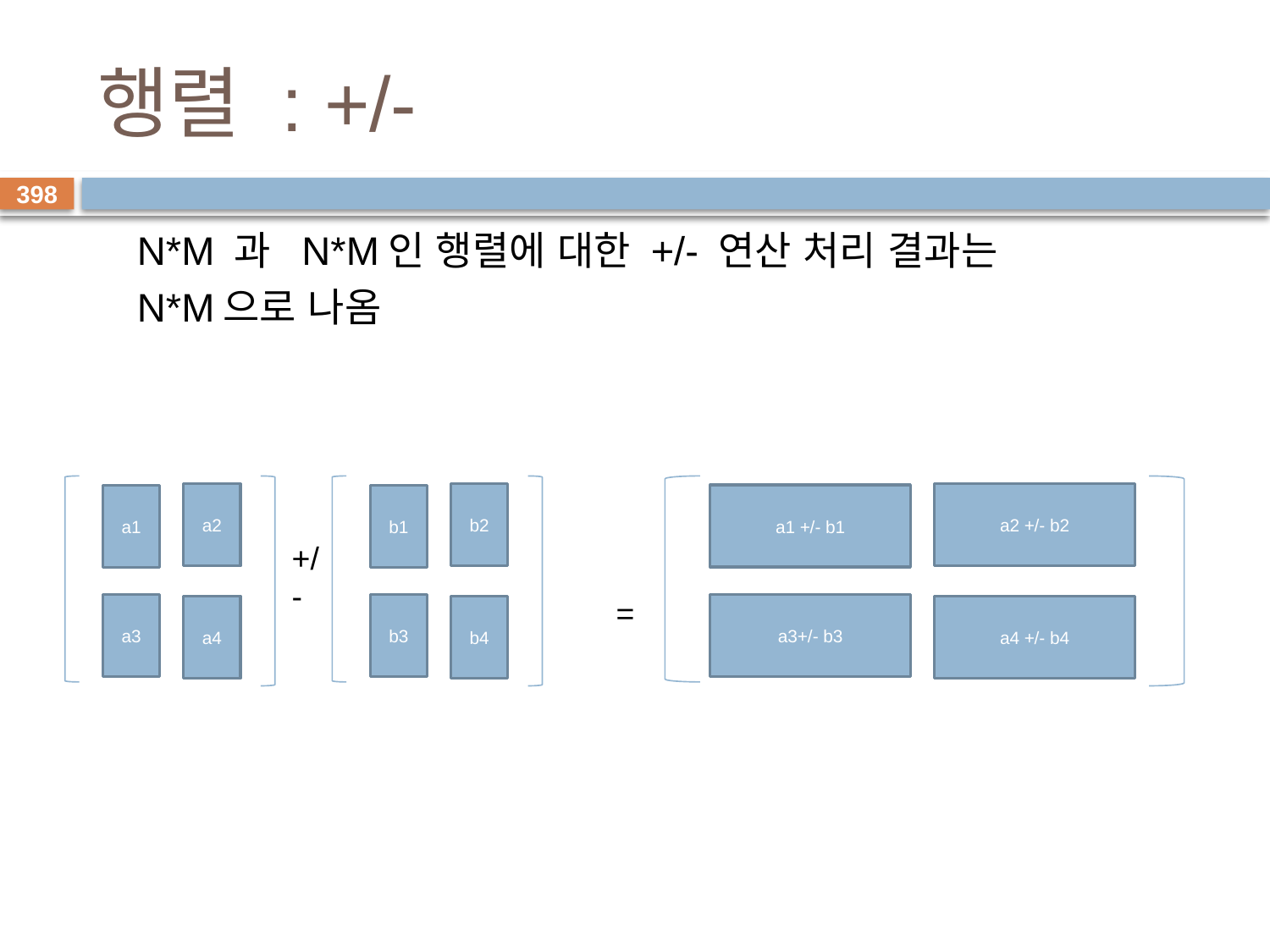

# 행렬 : +/-
398
N*M 과  N*M인 행렬에 대한 +/- 연산 처리 결과는
N*M으로 나옴

a2
a1
a3
a4

b2
b1
b3
b4

a2 +/- b2
a1 +/- b1
a3+/- b3
a4 +/- b4
+/-
=